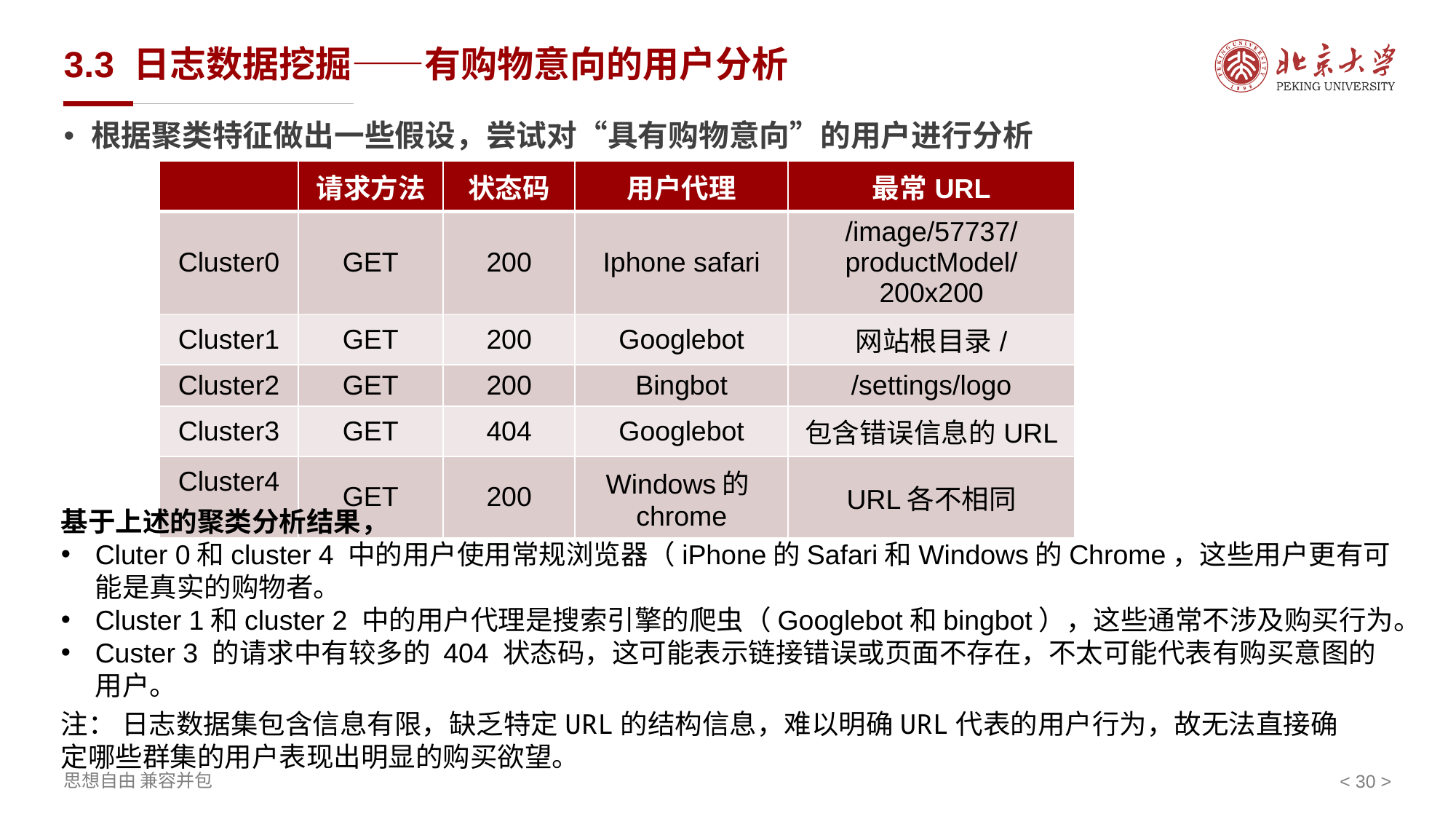

# 3.3 日志数据挖掘——有购物意向的用户分析
根据聚类特征做出一些假设，尝试对“具有购物意向”的用户进行分析

|  | 请求方法 | 状态码 | 用户代理 | 最常URL |
| --- | --- | --- | --- | --- |
| Cluster0 | GET | 200 | Iphone safari | /image/57737/productModel/200x200 |
| Cluster1 | GET | 200 | Googlebot | 网站根目录/ |
| Cluster2 | GET | 200 | Bingbot | /settings/logo |
| Cluster3 | GET | 404 | Googlebot | 包含错误信息的URL |
| Cluster4 | GET | 200 | Windows的chrome | URL各不相同 |
基于上述的聚类分析结果，
Cluter 0和cluster 4 中的用户使用常规浏览器（iPhone的Safari和Windows的Chrome，这些用户更有可能是真实的购物者。
Cluster 1和cluster 2 中的用户代理是搜索引擎的爬虫（Googlebot和bingbot），这些通常不涉及购买行为。
Custer 3 的请求中有较多的 404 状态码，这可能表示链接错误或页面不存在，不太可能代表有购买意图的用户。
注： 日志数据集包含信息有限，缺乏特定URL的结构信息，难以明确URL代表的用户行为，故无法直接确定哪些群集的用户表现出明显的购买欲望。
< 30 >